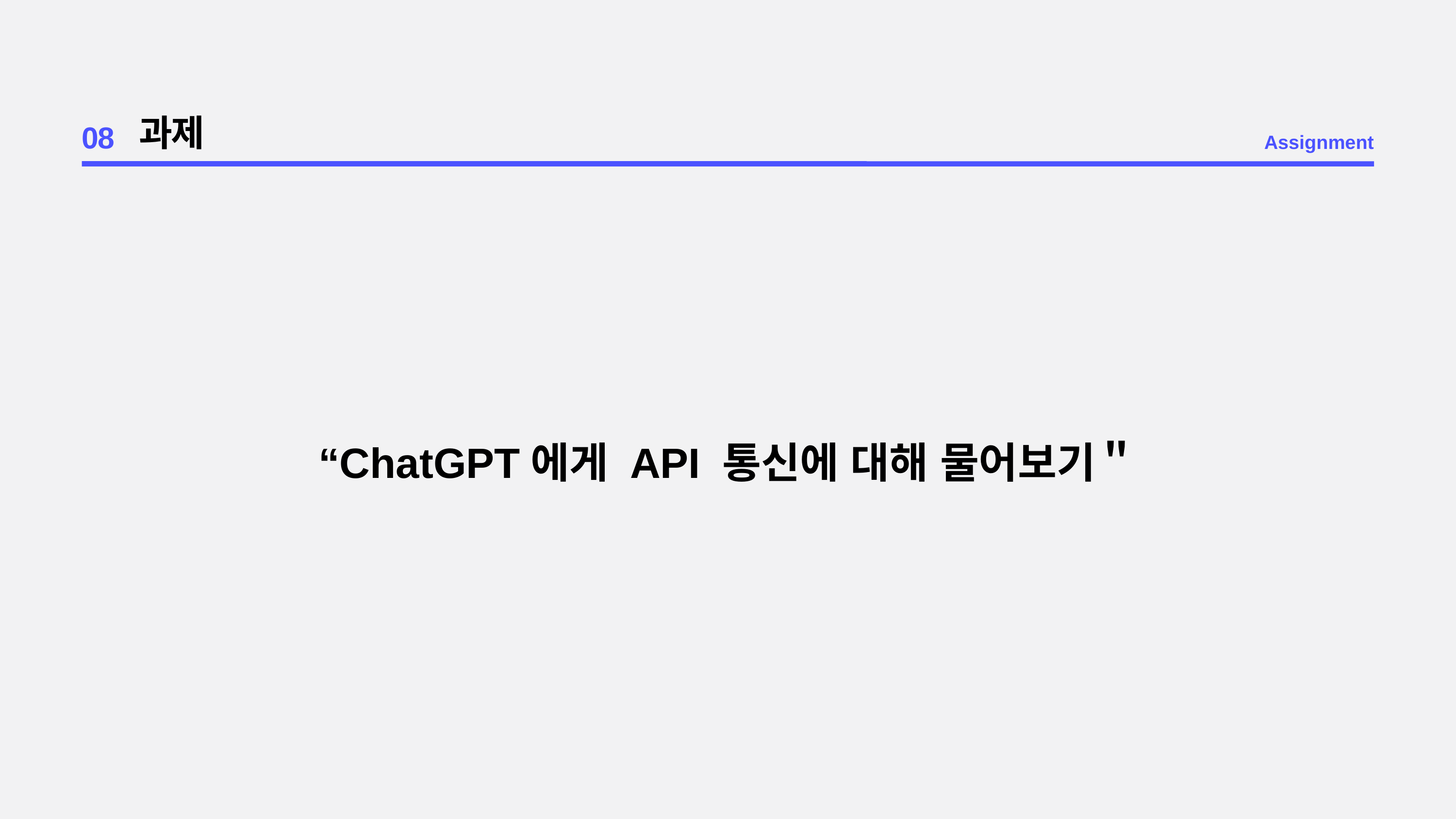

08
과제
Assignment

“ChatGPT에게 API 통신에 대해 물어보기＂